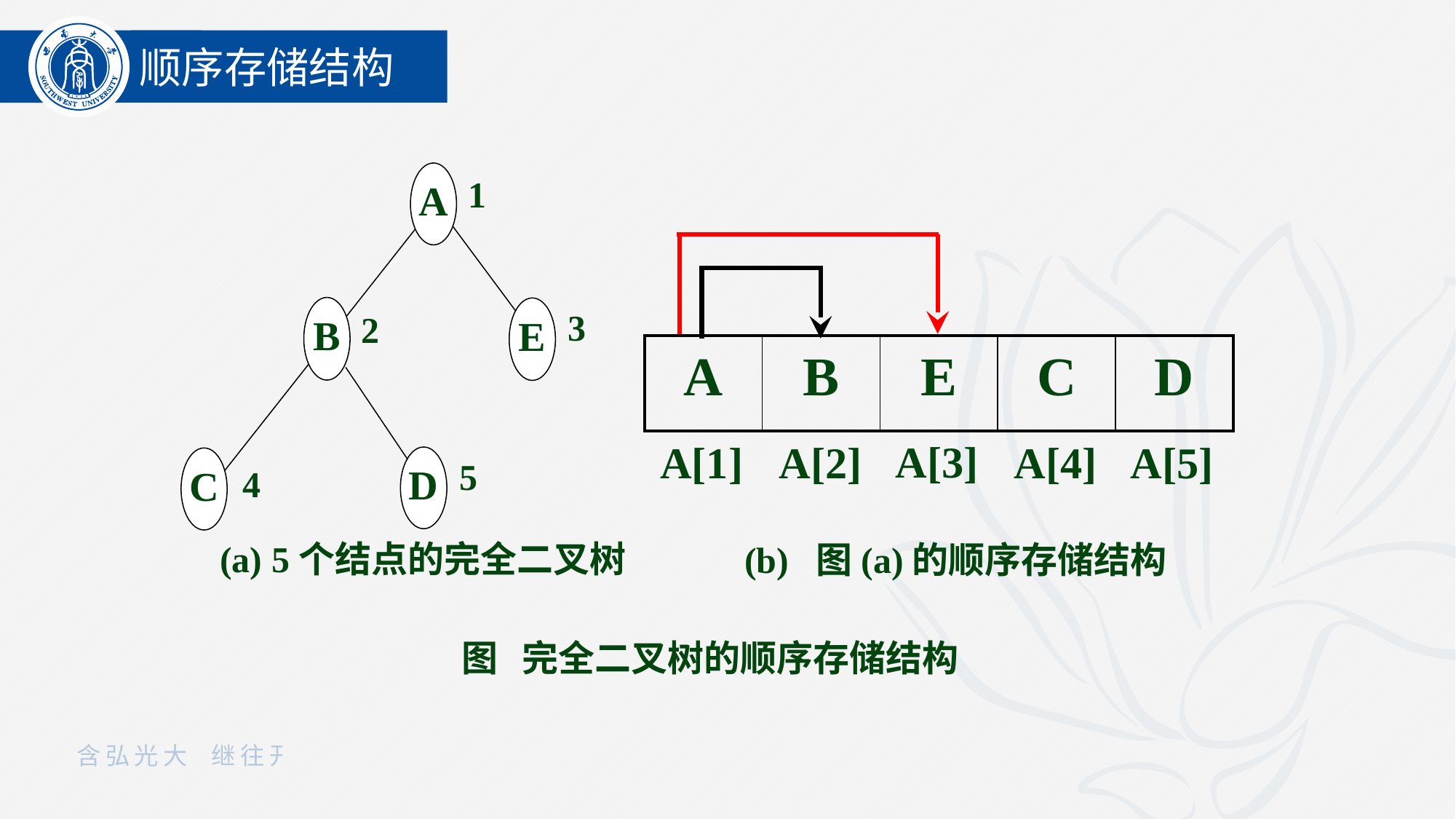

顺序存储结构
A
1

B
E
3
2
| A | B | E | C | D |
| --- | --- | --- | --- | --- |

D
A[3]
A[1]
A[2]
A[4]
A[5]
C
5
4
(b)  图(a)的顺序存储结构
(a) 5个结点的完全二叉树
图   完全二叉树的顺序存储结构